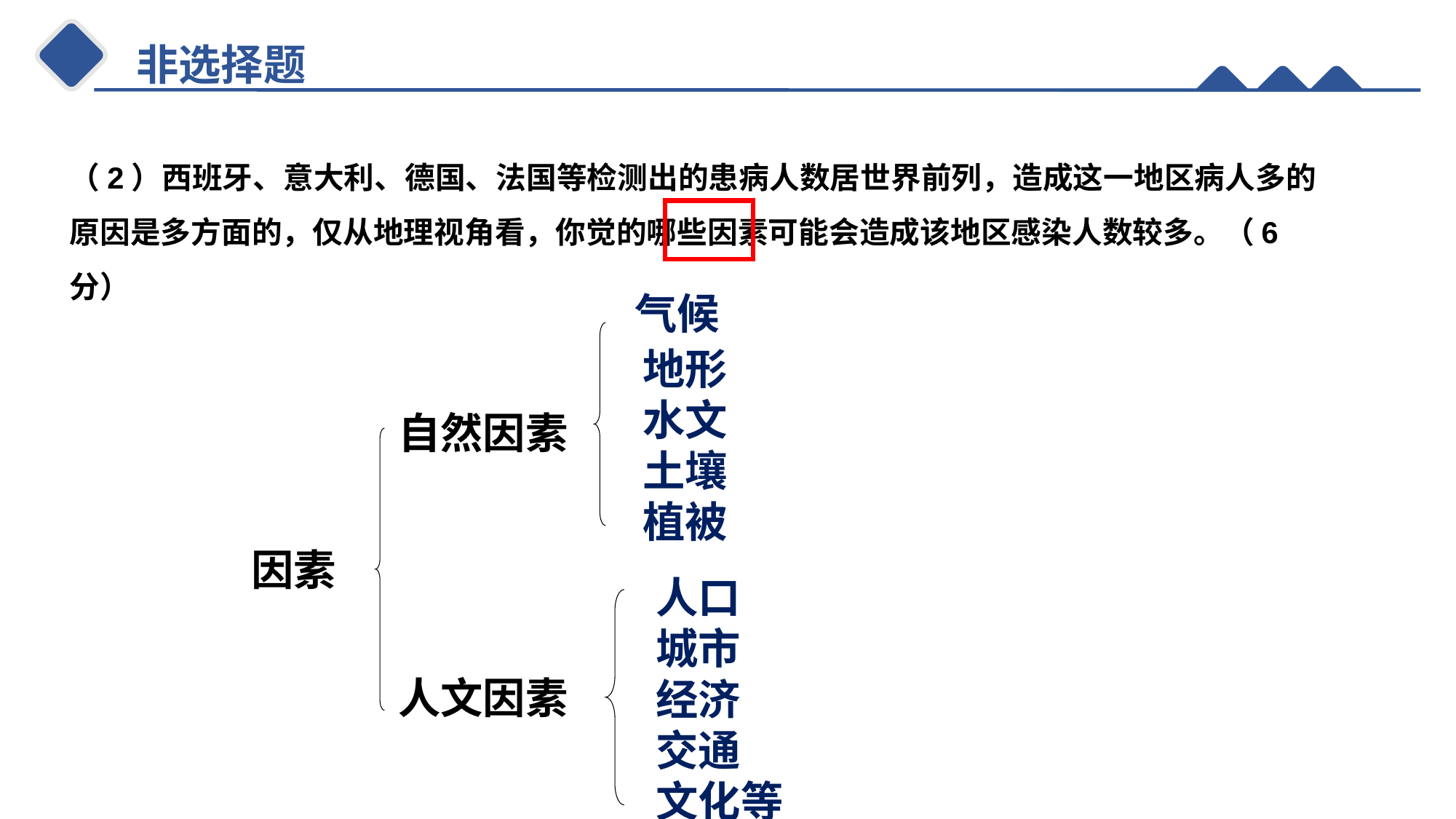

（2）西班牙、意大利、德国、法国等检测出的患病人数居世界前列，造成这一地区病人多的原因是多方面的，仅从地理视角看，你觉的哪些因素可能会造成该地区感染人数较多。（6分）

气候

地形
水文
土壤
植被
自然因素

因素
人口
城市
经济
交通
文化等

人文因素